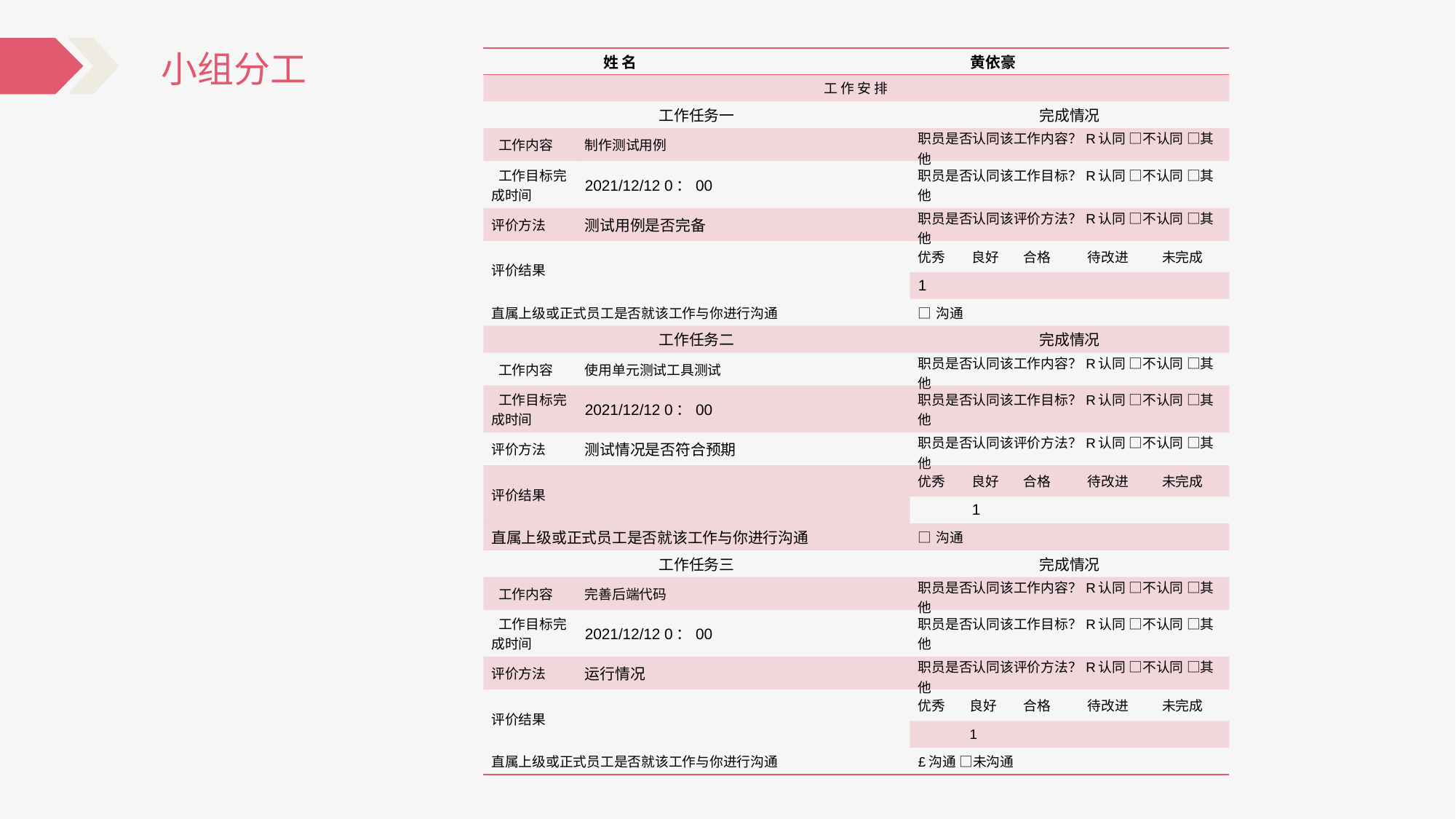

小组分工
| 姓 名 |  | 黄依豪 |  |  |  |  |  |  |
| --- | --- | --- | --- | --- | --- | --- | --- | --- |
| 工 作 安 排 |  |  |  |  |  |  |  |  |
| 工作任务一 |  |  | 完成情况 |  |  |  |  |  |
| 工作内容 | 制作测试用例 |  | 职员是否认同该工作内容？R认同 □不认同 □其他 |  |  |  |  |  |
| 工作目标完成时间 | 2021/12/12 0：00 |  | 职员是否认同该工作目标？R认同 □不认同 □其他 |  |  |  |  |  |
| 评价方法 | 测试用例是否完备 |  | 职员是否认同该评价方法？R认同 □不认同 □其他 |  |  |  |  |  |
| 评价结果 |  |  | 优秀 |  | 良好 | 合格 | 待改进 | 未完成 |
|  |  |  | 1 |  |  |  |  |  |
| 直属上级或正式员工是否就该工作与你进行沟通 |  |  | □沟通 |  |  |  |  |  |
| 工作任务二 |  |  | 完成情况 |  |  |  |  |  |
| 工作内容 | 使用单元测试工具测试 |  | 职员是否认同该工作内容？R认同 □不认同 □其他 |  |  |  |  |  |
| 工作目标完成时间 | 2021/12/12 0：00 |  | 职员是否认同该工作目标？R认同 □不认同 □其他 |  |  |  |  |  |
| 评价方法 | 测试情况是否符合预期 |  | 职员是否认同该评价方法？R认同 □不认同 □其他 |  |  |  |  |  |
| 评价结果 |  |  | 优秀 |  | 良好 | 合格 | 待改进 | 未完成 |
|  |  |  |  |  | 1 |  |  |  |
| 直属上级或正式员工是否就该工作与你进行沟通 |  |  | □沟通 |  |  |  |  |  |
| 工作任务三 |  |  | 完成情况 |  |  |  |  |  |
| 工作内容 | 完善后端代码 |  | 职员是否认同该工作内容？R认同 □不认同 □其他 |  |  |  |  |  |
| 工作目标完成时间 | 2021/12/12 0：00 |  | 职员是否认同该工作目标？R认同 □不认同 □其他 |  |  |  |  |  |
| 评价方法 | 运行情况 |  | 职员是否认同该评价方法？R认同 □不认同 □其他 |  |  |  |  |  |
| 评价结果 |  |  | 优秀 | 良好 |  | 合格 | 待改进 | 未完成 |
|  |  |  |  | 1 |  |  |  |  |
| 直属上级或正式员工是否就该工作与你进行沟通 |  |  | £沟通 □未沟通 |  |  |  |  |  |